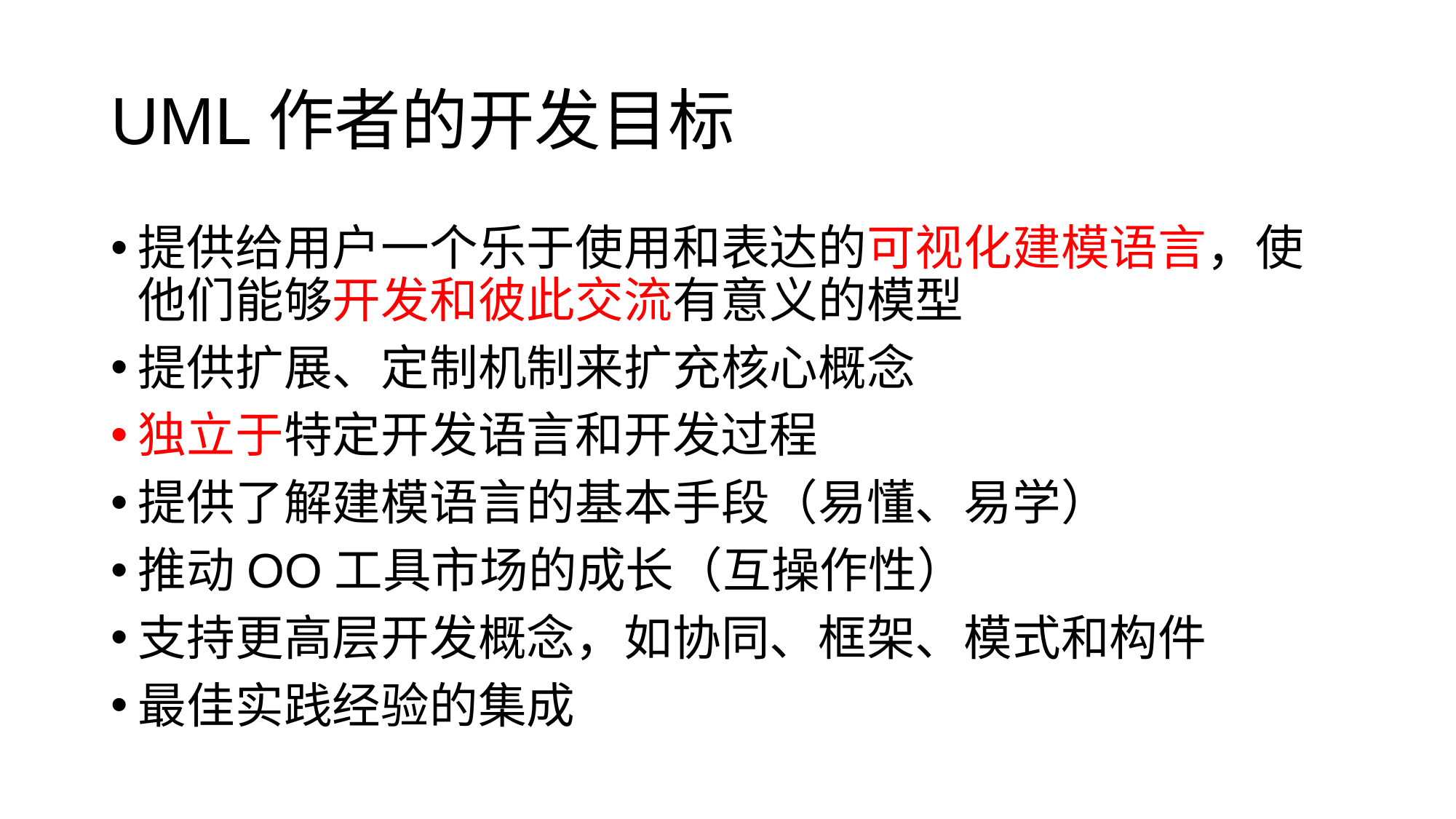

# UML作者的开发目标
提供给用户一个乐于使用和表达的可视化建模语言，使他们能够开发和彼此交流有意义的模型
提供扩展、定制机制来扩充核心概念
独立于特定开发语言和开发过程
提供了解建模语言的基本手段（易懂、易学）
推动OO工具市场的成长（互操作性）
支持更高层开发概念，如协同、框架、模式和构件
最佳实践经验的集成